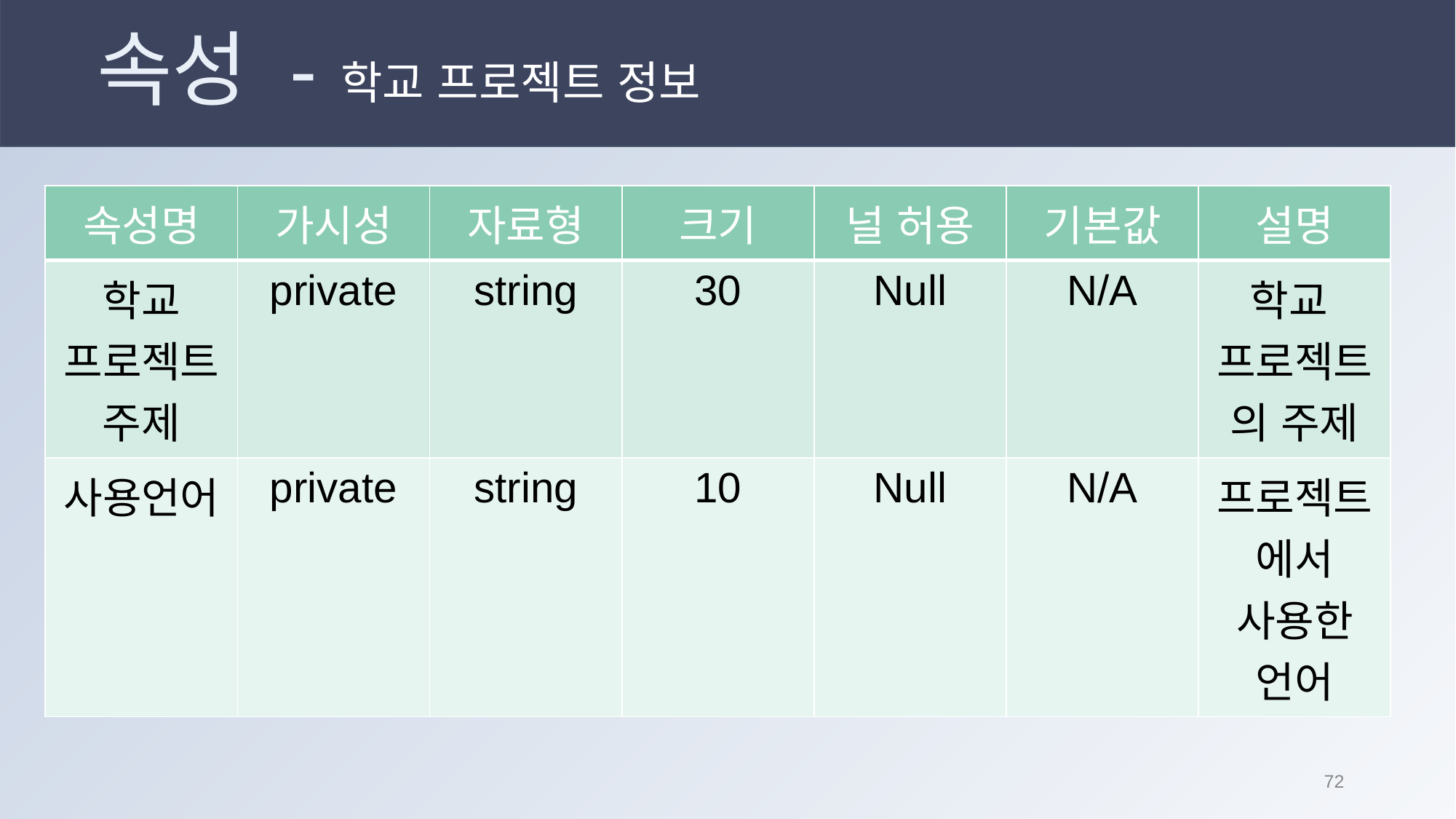

# 속성 - 학교 프로젝트 정보

| 속성명 | 가시성 | 자료형 | 크기 | 널 허용 | 기본값 | 설명 |
| --- | --- | --- | --- | --- | --- | --- |
| 학교 프로젝트 주제 | private | string | 30 | Null | N/A | 학교 프로젝트의 주제 |
| 사용언어 | private | string | 10 | Null | N/A | 프로젝트에서 사용한 언어 |
72